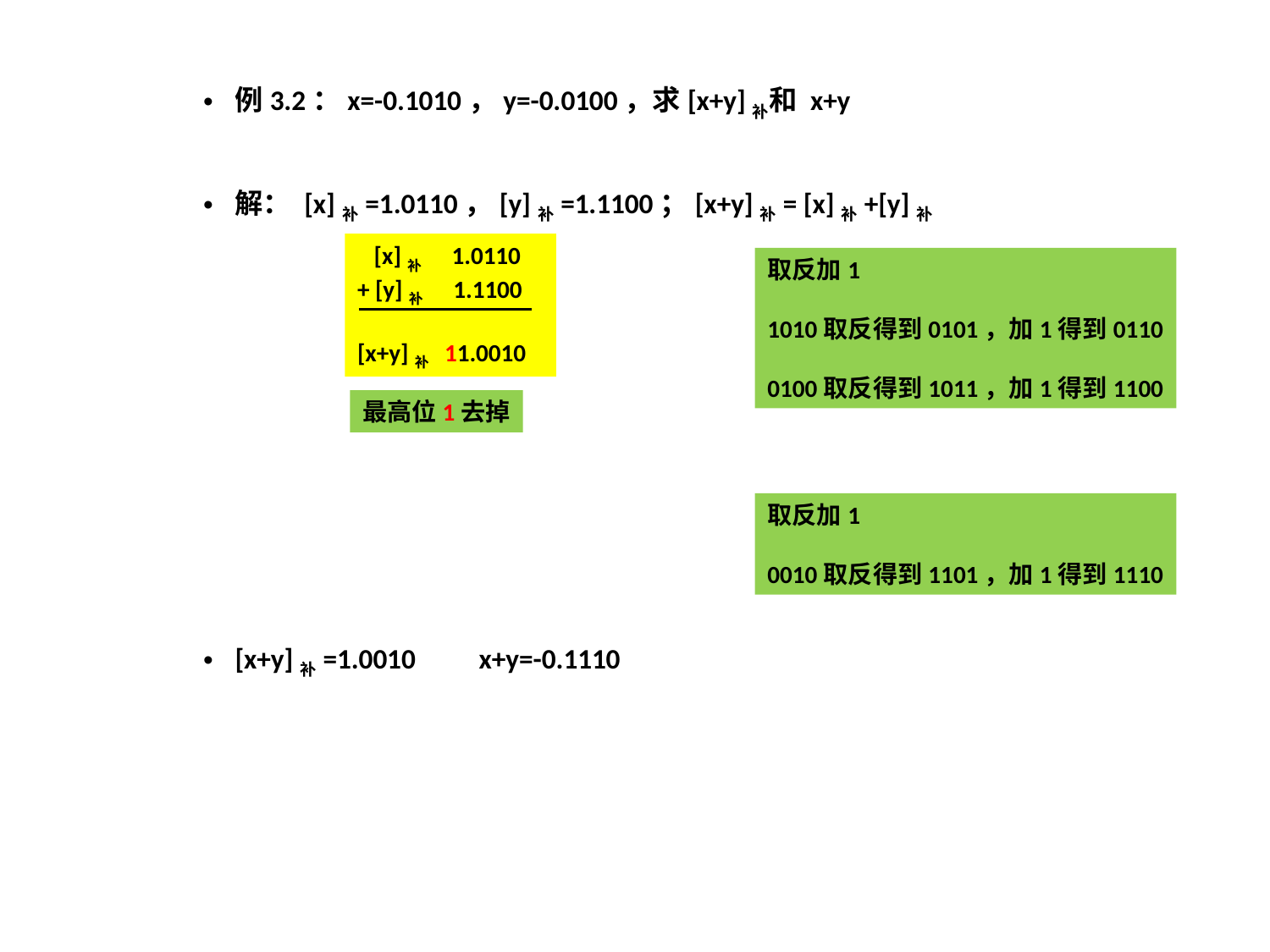

例3.2：x=-0.1010，y=-0.0100，求[x+y]补和 x+y

解： [x]补=1.0110，[y]补=1.1100；[x+y]补= [x]补+[y]补

[x+y]补=1.0010          x+y=-0.1110

   [x]补      1.0110
+ [y]补      1.1100

[x+y]补   11.0010
取反加1

1010取反得到0101，加1得到0110

0100取反得到1011，加1得到1100
最高位1去掉
取反加1

0010取反得到1101，加1得到1110